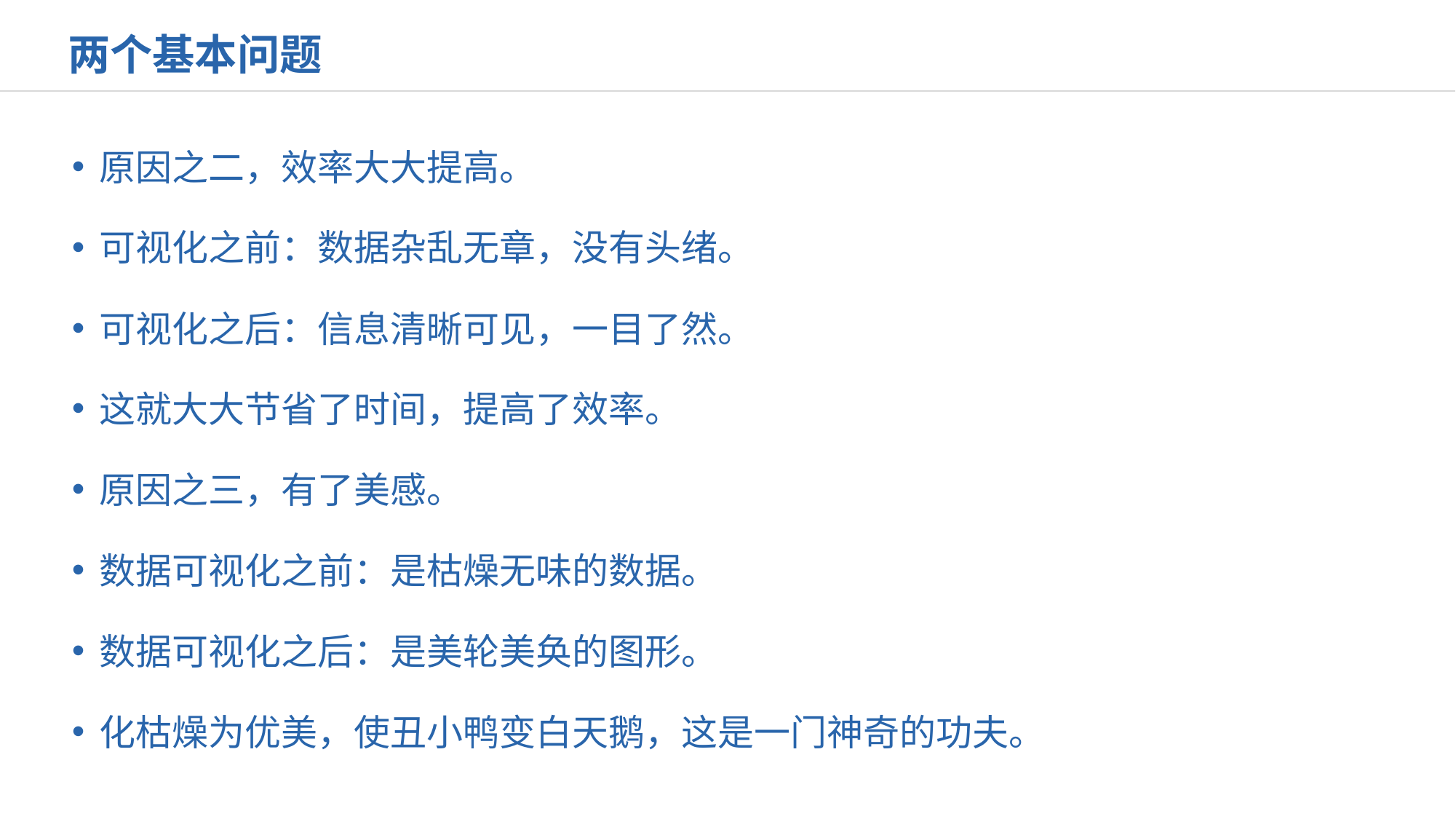

两个基本问题
原因之二，效率大大提高。
可视化之前：数据杂乱无章，没有头绪。
可视化之后：信息清晰可见，一目了然。
这就大大节省了时间，提高了效率。
原因之三，有了美感。
数据可视化之前：是枯燥无味的数据。
数据可视化之后：是美轮美奂的图形。
化枯燥为优美，使丑小鸭变白天鹅，这是一门神奇的功夫。